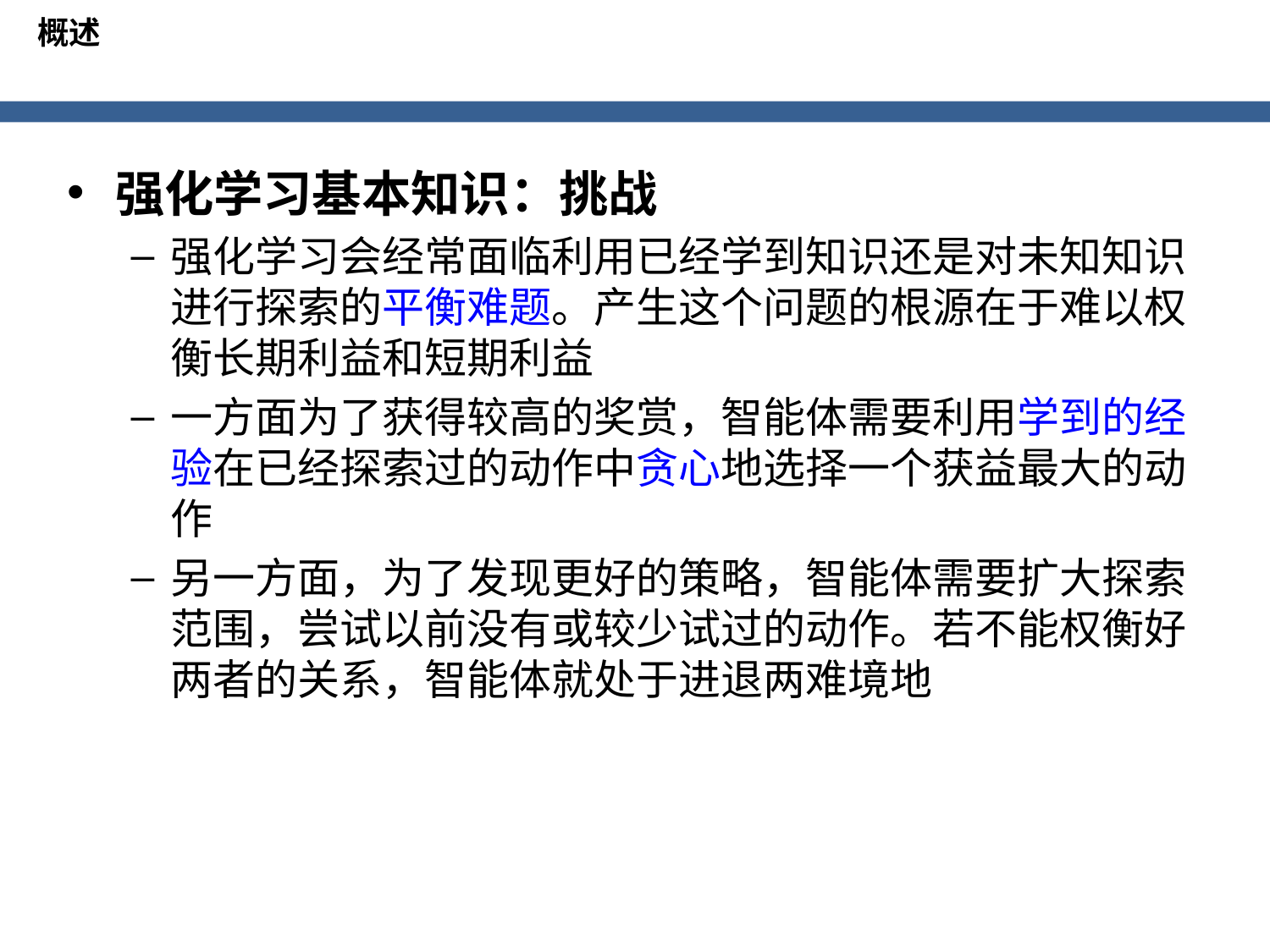

概述
强化学习基本知识：挑战
强化学习会经常面临利用已经学到知识还是对未知知识进行探索的平衡难题。产生这个问题的根源在于难以权衡长期利益和短期利益
一方面为了获得较高的奖赏，智能体需要利用学到的经验在已经探索过的动作中贪心地选择一个获益最大的动作
另一方面，为了发现更好的策略，智能体需要扩大探索范围，尝试以前没有或较少试过的动作。若不能权衡好两者的关系，智能体就处于进退两难境地